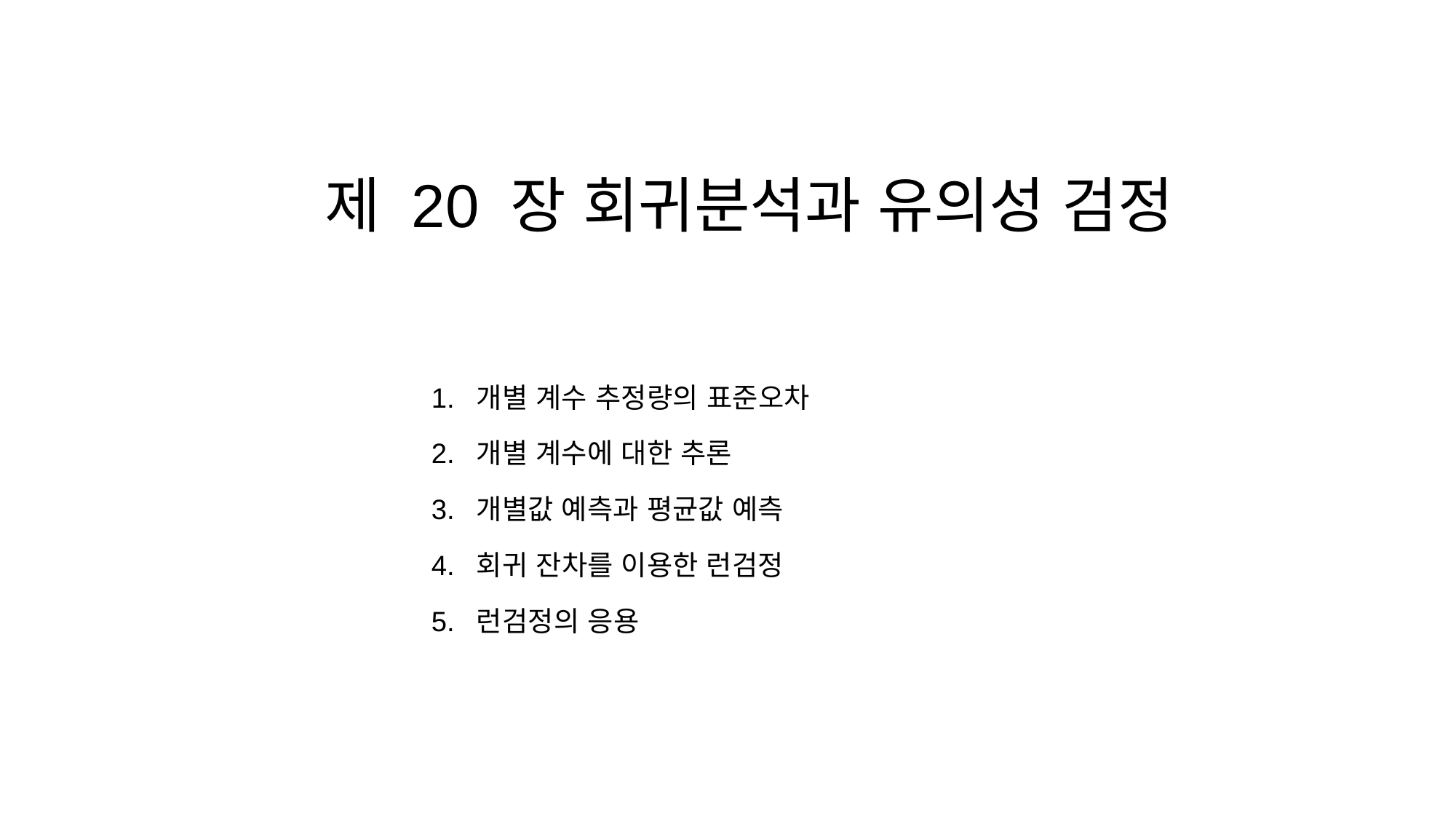

제 20 장 회귀분석과 유의성 검정
개별 계수 추정량의 표준오차
개별 계수에 대한 추론
개별값 예측과 평균값 예측
회귀 잔차를 이용한 런검정
런검정의 응용